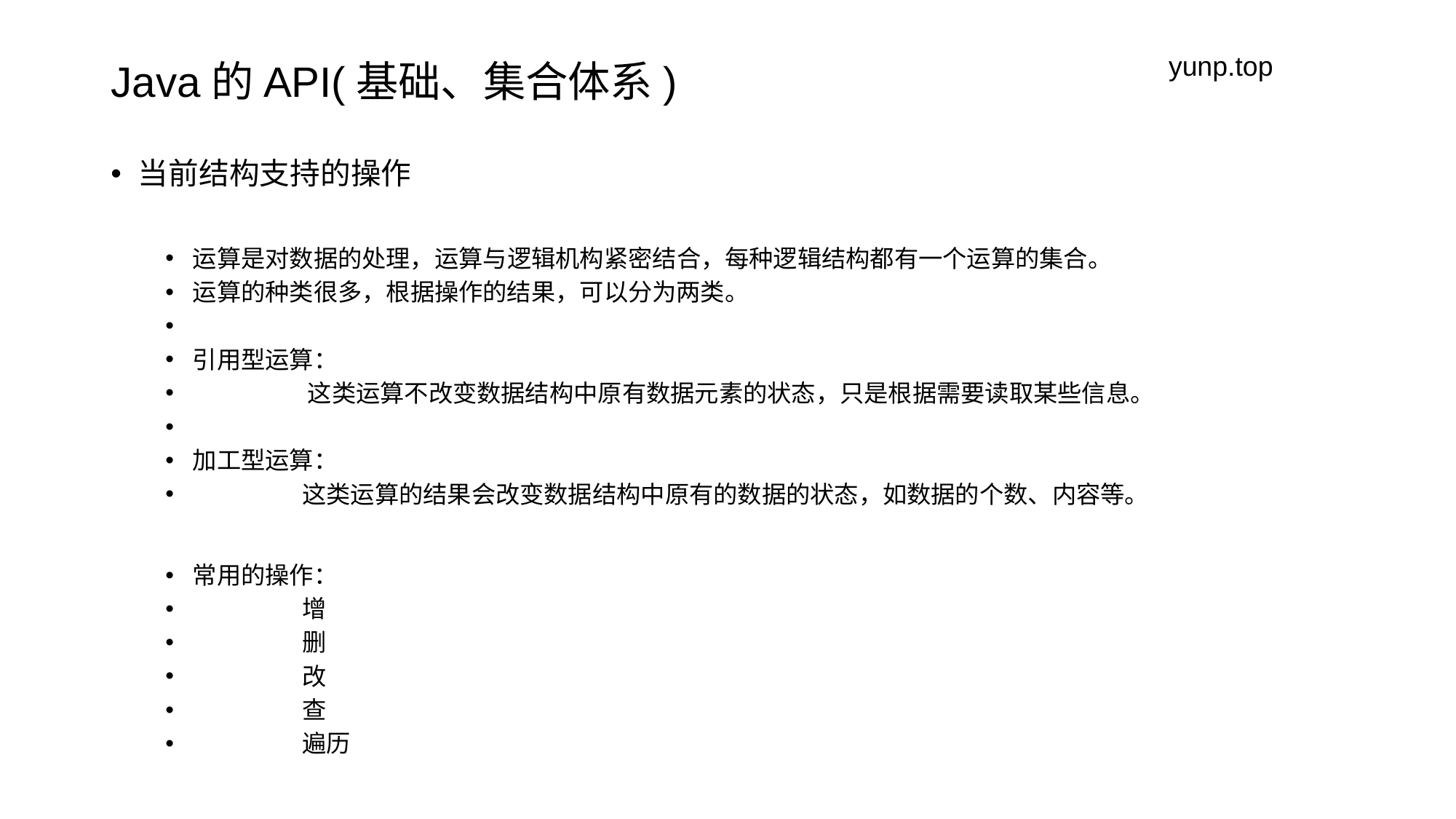

# Java的API(基础、集合体系)
yunp.top
当前结构支持的操作

运算是对数据的处理，运算与逻辑机构紧密结合，每种逻辑结构都有一个运算的集合。
运算的种类很多，根据操作的结果，可以分为两类。

引用型运算：
                    这类运算不改变数据结构中原有数据元素的状态，只是根据需要读取某些信息。

加工型运算：
                   这类运算的结果会改变数据结构中原有的数据的状态，如数据的个数、内容等。

常用的操作：
                   增
                   删
                   改
                   查
                   遍历